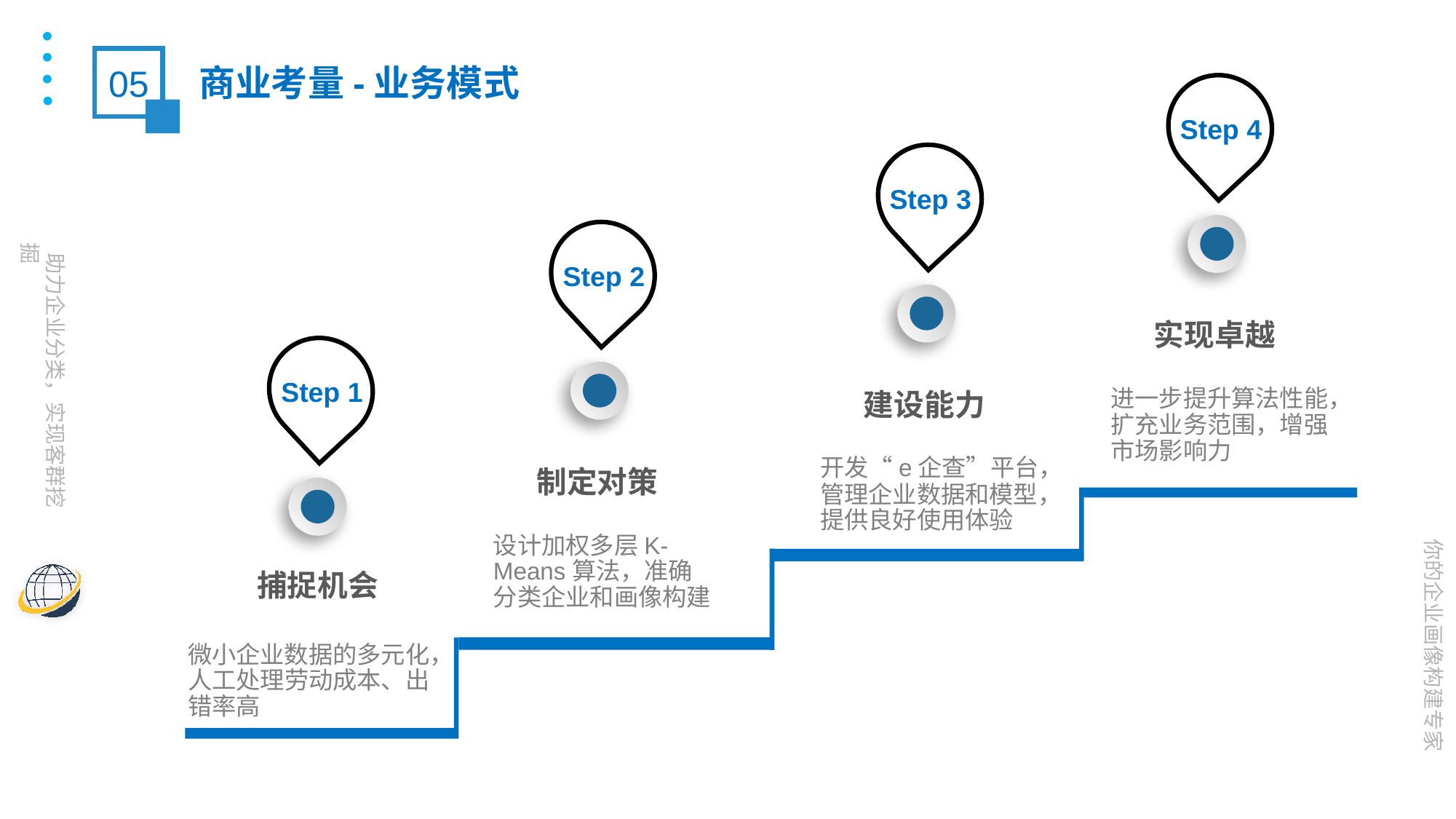

05
商业考量-业务模式

Step 4

Step 3

Step 2

实现卓越

Step 1
建设能力
进一步提升算法性能，扩充业务范围，增强市场影响力
开发“e企查”平台，管理企业数据和模型，提供良好使用体验
制定对策

设计加权多层K-Means算法，准确分类企业和画像构建
捕捉机会
微小企业数据的多元化，人工处理劳动成本、出错率高